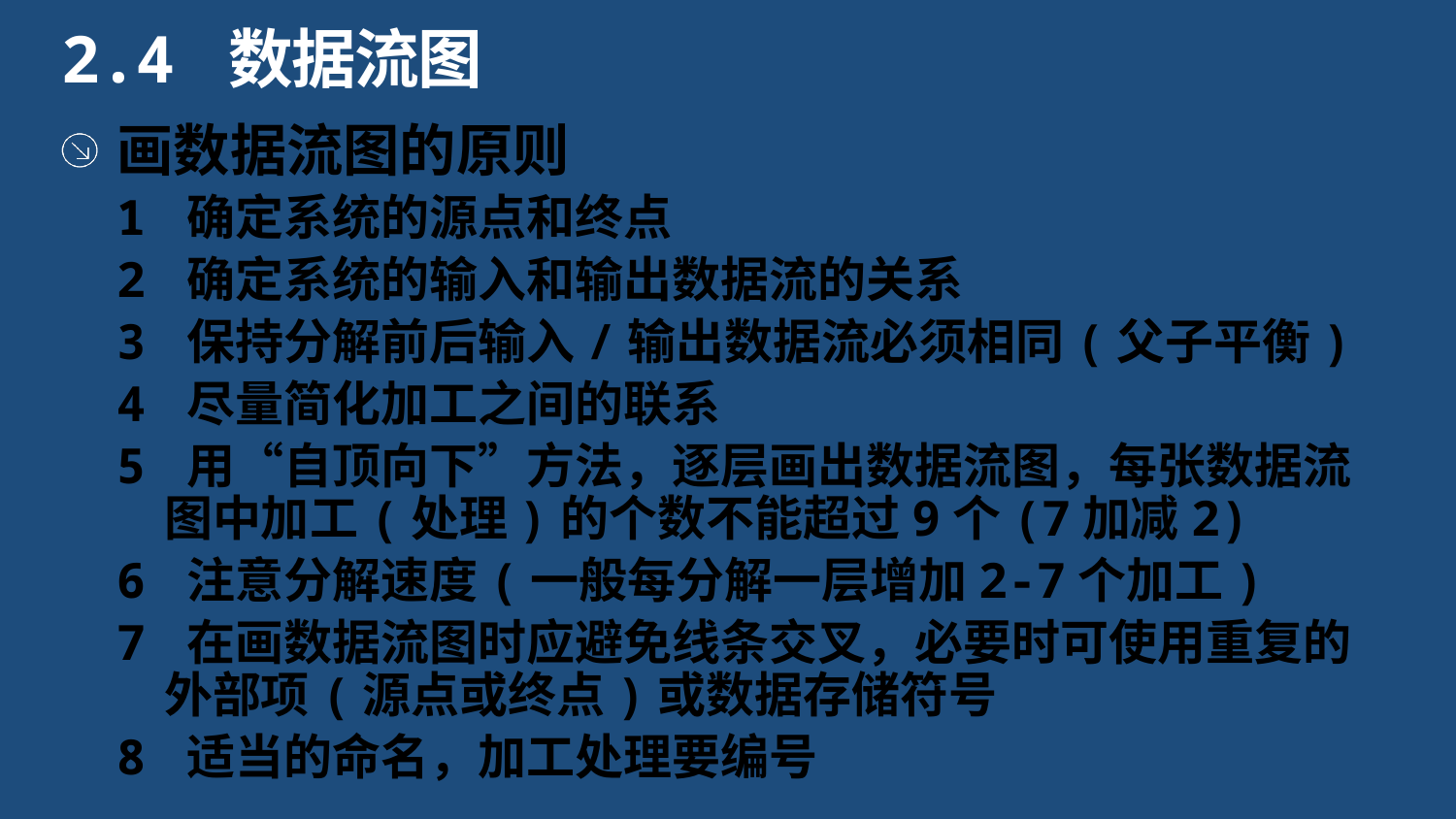

2.4 数据流图
画数据流图的原则
1 确定系统的源点和终点
2 确定系统的输入和输出数据流的关系
3 保持分解前后输入/输出数据流必须相同(父子平衡)
4 尽量简化加工之间的联系
5 用“自顶向下”方法，逐层画出数据流图，每张数据流图中加工(处理)的个数不能超过9个(7加减2)
6 注意分解速度(一般每分解一层增加2-7个加工)
7 在画数据流图时应避免线条交叉，必要时可使用重复的外部项(源点或终点)或数据存储符号
8 适当的命名，加工处理要编号